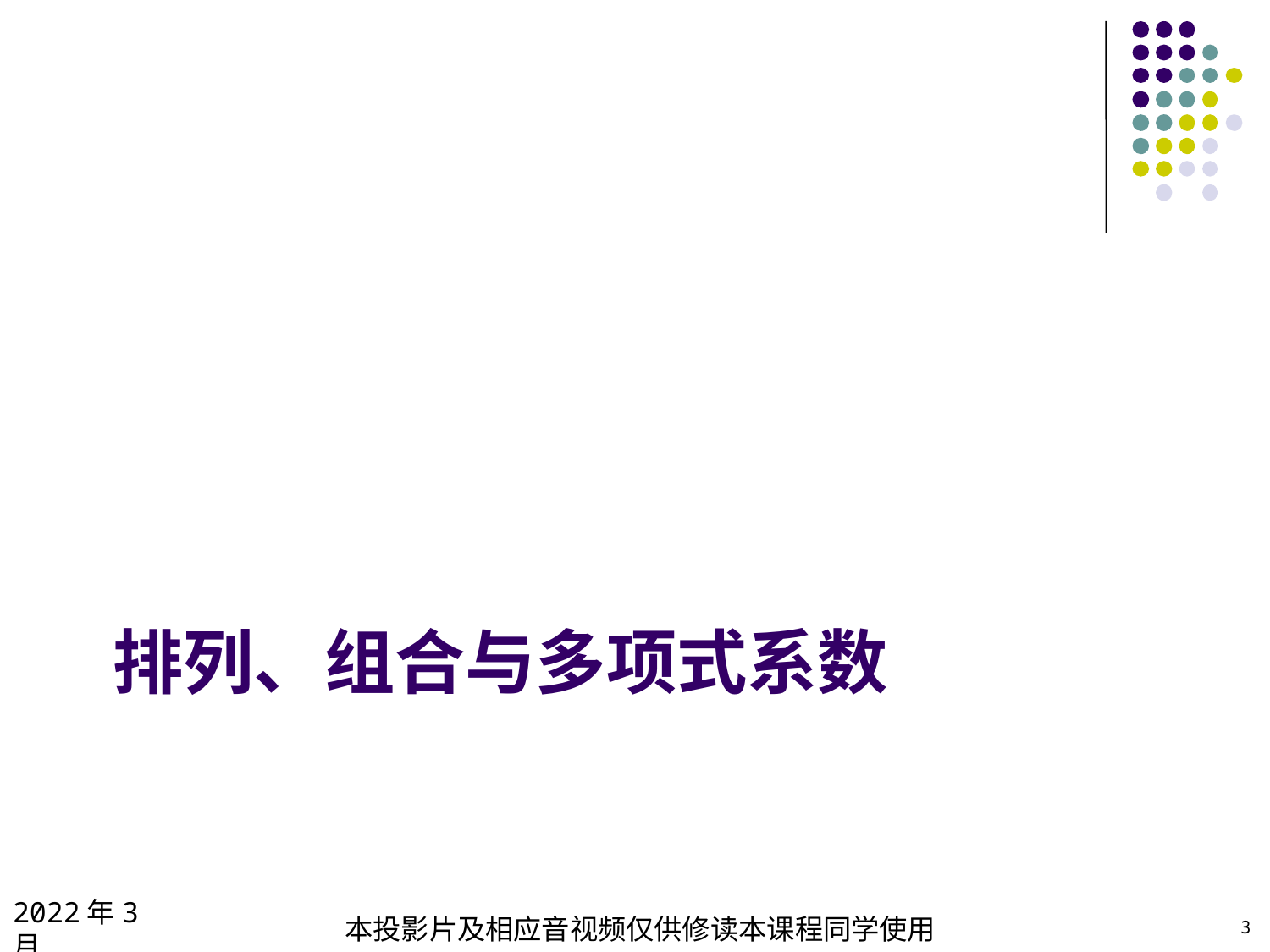

# 排列、组合与多项式系数
2022年3月
本投影片及相应音视频仅供修读本课程同学使用
3